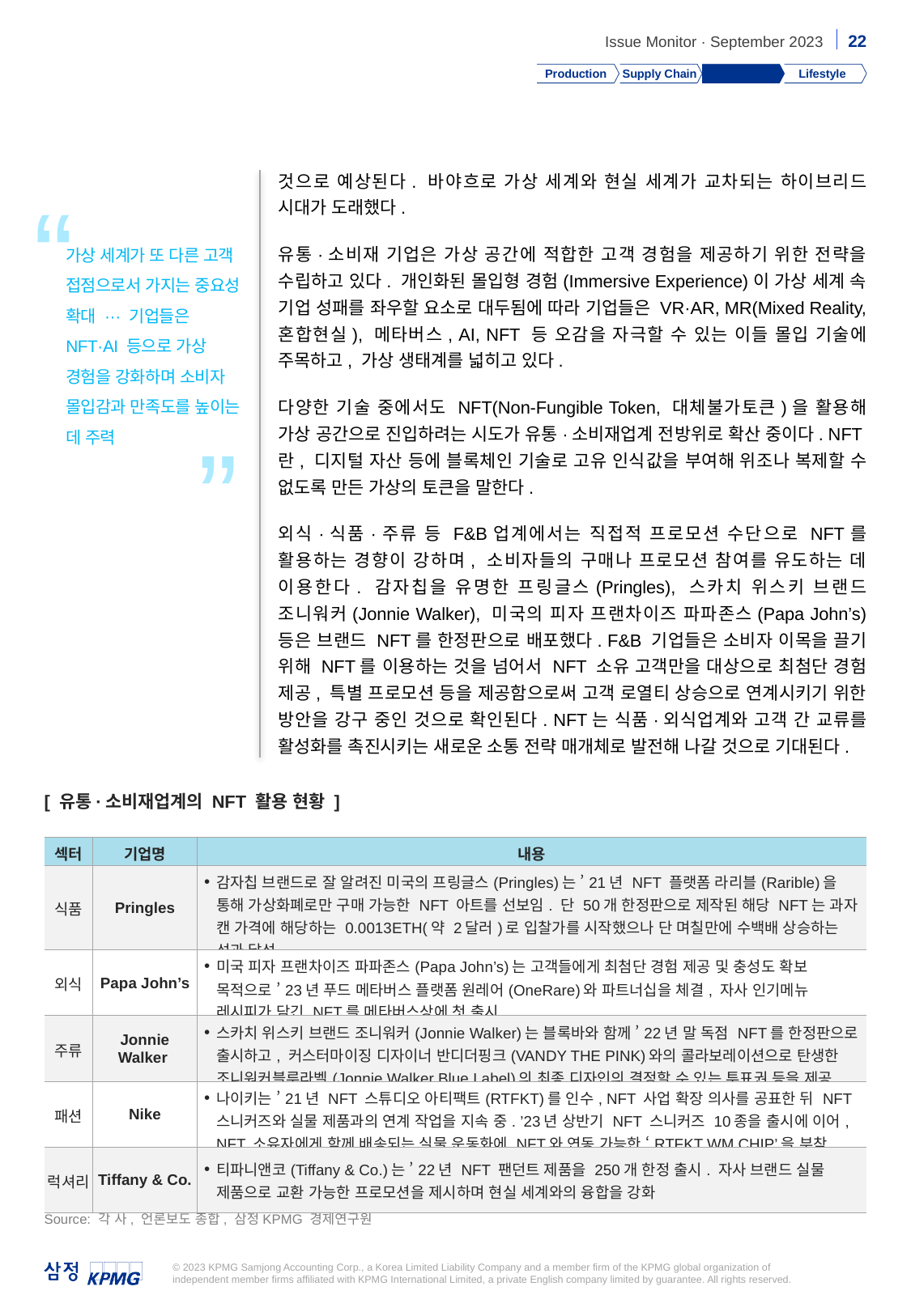

Production

Supply Chain
Sell & Relate
Lifestyle
것으로 예상된다. 바야흐로 가상 세계와 현실 세계가 교차되는 하이브리드 시대가 도래했다.
유통·소비재 기업은 가상 공간에 적합한 고객 경험을 제공하기 위한 전략을 수립하고 있다. 개인화된 몰입형 경험(Immersive Experience)이 가상 세계 속 기업 성패를 좌우할 요소로 대두됨에 따라 기업들은 VR·AR, MR(Mixed Reality, 혼합현실), 메타버스, AI, NFT 등 오감을 자극할 수 있는 이들 몰입 기술에 주목하고, 가상 생태계를 넓히고 있다.
다양한 기술 중에서도 NFT(Non-Fungible Token, 대체불가토큰)을 활용해 가상 공간으로 진입하려는 시도가 유통·소비재업계 전방위로 확산 중이다. NFT란, 디지털 자산 등에 블록체인 기술로 고유 인식값을 부여해 위조나 복제할 수 없도록 만든 가상의 토큰을 말한다.
외식·식품·주류 등 F&B업계에서는 직접적 프로모션 수단으로 NFT를 활용하는 경향이 강하며, 소비자들의 구매나 프로모션 참여를 유도하는 데 이용한다. 감자칩을 유명한 프링글스(Pringles), 스카치 위스키 브랜드 조니워커(Jonnie Walker), 미국의 피자 프랜차이즈 파파존스(Papa John’s) 등은 브랜드 NFT를 한정판으로 배포했다. F&B 기업들은 소비자 이목을 끌기 위해 NFT를 이용하는 것을 넘어서 NFT 소유 고객만을 대상으로 최첨단 경험 제공, 특별 프로모션 등을 제공함으로써 고객 로열티 상승으로 연계시키기 위한 방안을 강구 중인 것으로 확인된다. NFT는 식품·외식업계와 고객 간 교류를 활성화를 촉진시키는 새로운 소통 전략 매개체로 발전해 나갈 것으로 기대된다.
“
가상 세계가 또 다른 고객 접점으로서 가지는 중요성 확대 ··· 기업들은
NFT·AI 등으로 가상 경험을 강화하며 소비자 몰입감과 만족도를 높이는 데 주력
”
[ 유통·소비재업계의 NFT 활용 현황 ]
| 섹터 | 기업명 | 내용 |
| --- | --- | --- |
| 식품 | Pringles | 감자칩 브랜드로 잘 알려진 미국의 프링글스(Pringles)는 ’21년 NFT 플랫폼 라리블(Rarible)을 통해 가상화폐로만 구매 가능한 NFT 아트를 선보임. 단 50개 한정판으로 제작된 해당 NFT는 과자 캔 가격에 해당하는 0.0013ETH(약 2달러)로 입찰가를 시작했으나 단 며칠만에 수백배 상승하는 성과 달성 |
| 외식 | Papa John’s | 미국 피자 프랜차이즈 파파존스(Papa John’s)는 고객들에게 최첨단 경험 제공 및 충성도 확보 목적으로 ’23년 푸드 메타버스 플랫폼 원레어(OneRare)와 파트너십을 체결, 자사 인기메뉴 레시피가 담긴 NFT를 메타버스상에 첫 출시 |
| 주류 | Jonnie Walker | 스카치 위스키 브랜드 조니워커(Jonnie Walker)는 블록바와 함께 ’22년 말 독점 NFT를 한정판으로 출시하고, 커스터마이징 디자이너 반디더핑크(VANDY THE PINK)와의 콜라보레이션으로 탄생한 조니워커블루라벨(Jonnie Walker Blue Label)의 최종 디자인의 결정할 수 있는 투표권 등을 제공 |
| 패션 | Nike | 나이키는 ’21년 NFT 스튜디오 아티팩트(RTFKT)를 인수, NFT 사업 확장 의사를 공표한 뒤 NFT 스니커즈와 실물 제품과의 연계 작업을 지속 중. ’23년 상반기 NFT 스니커즈 10종을 출시에 이어, NFT 소유자에게 함께 배송되는 실물 운동화에 NFT와 연동 가능한 ‘RTFKT WM CHIP’을 부착 |
| 럭셔리 | Tiffany & Co. | 티파니앤코(Tiffany & Co.)는 ’22년 NFT 팬던트 제품을 250개 한정 출시. 자사 브랜드 실물 제품으로 교환 가능한 프로모션을 제시하며 현실 세계와의 융합을 강화 |
Source: 각 사, 언론보도 종합, 삼정KPMG 경제연구원